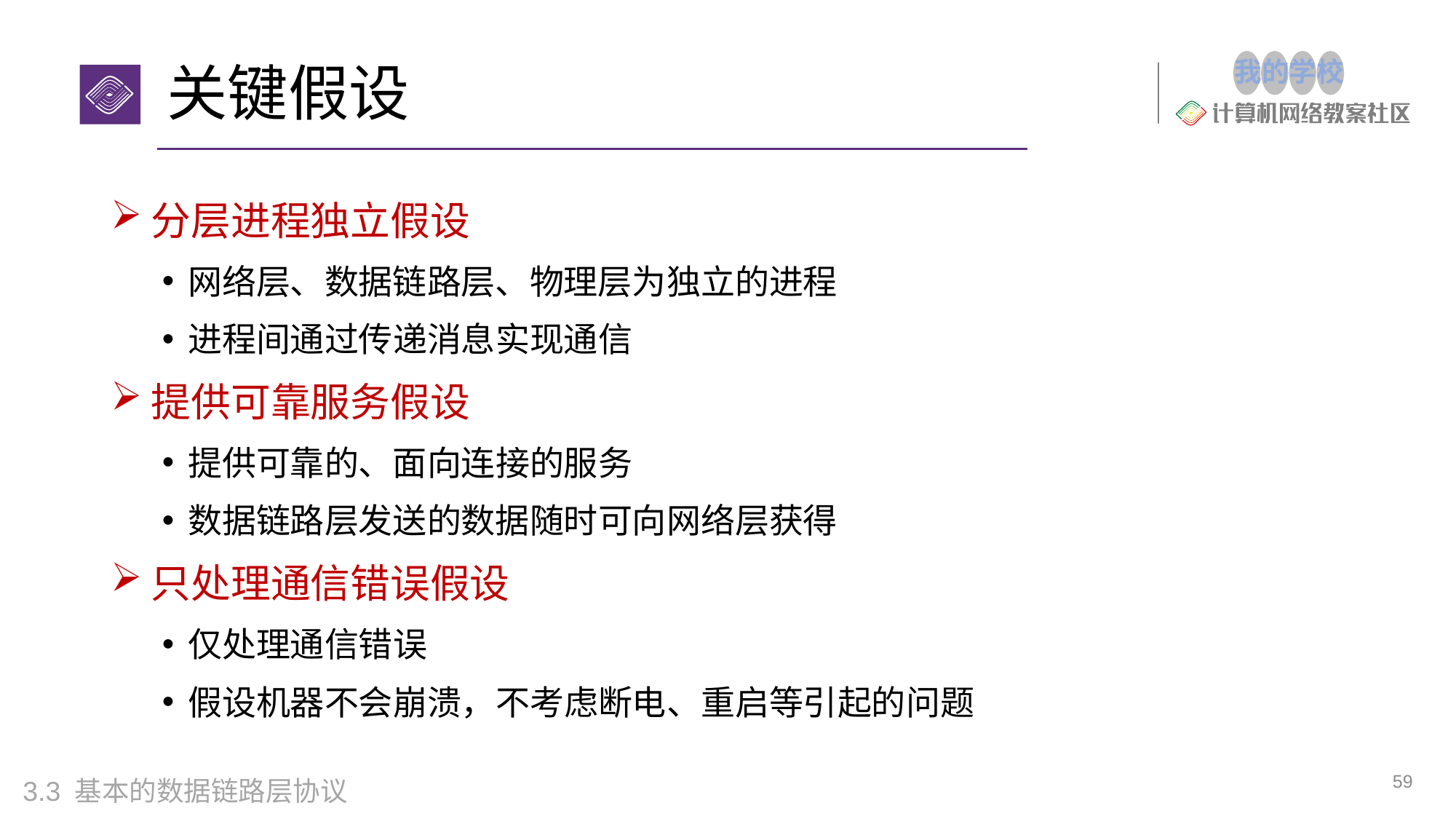

# 关键假设
分层进程独立假设
网络层、数据链路层、物理层为独立的进程
进程间通过传递消息实现通信
提供可靠服务假设
提供可靠的、面向连接的服务
数据链路层发送的数据随时可向网络层获得
只处理通信错误假设
仅处理通信错误
假设机器不会崩溃，不考虑断电、重启等引起的问题
59
3.3 基本的数据链路层协议